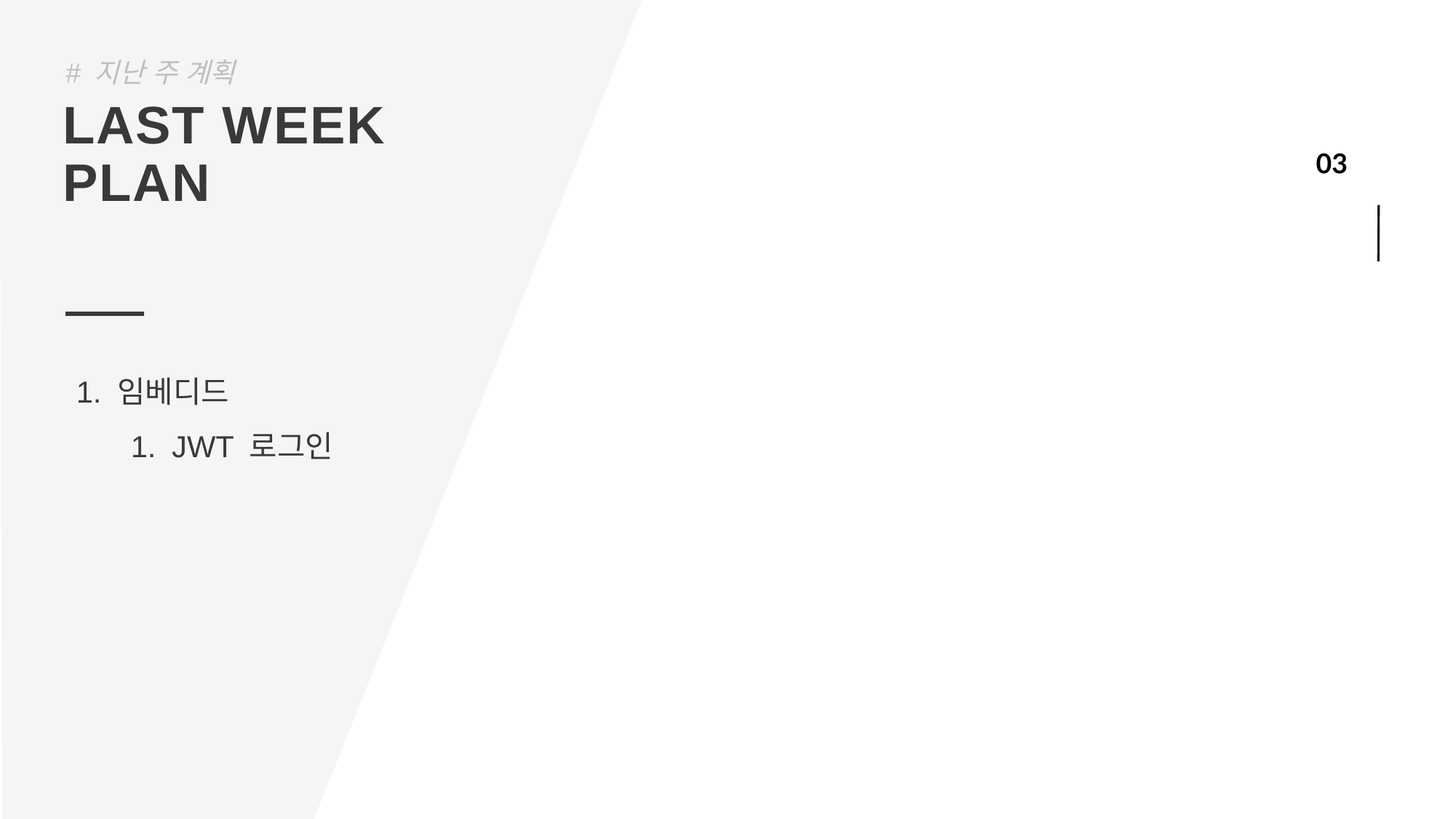

# 지난 주 계획
LAST WEEK
PLAN
임베디드
JWT 로그인